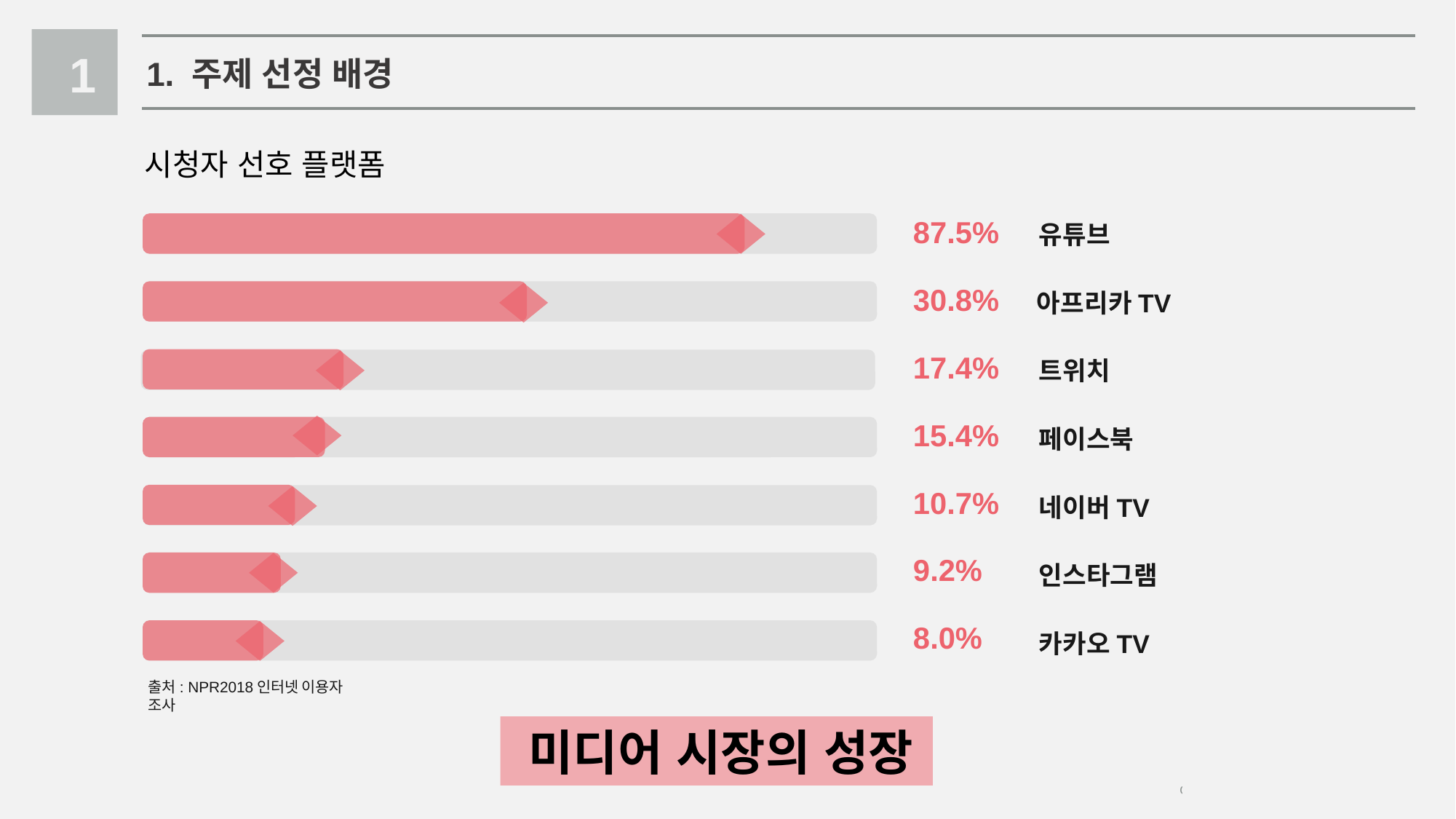

1
1. 주제 선정 배경
시청자 선호 플랫폼
87.5%
유튜브

30.8%
아프리카TV

17.4%

트위치

15.4%

페이스북
10.7%

네이버TV

9.2%

인스타그램
8.0%

카카오TV
출처: NPR2018인터넷 이용자 조사
 미디어 시장의 성장